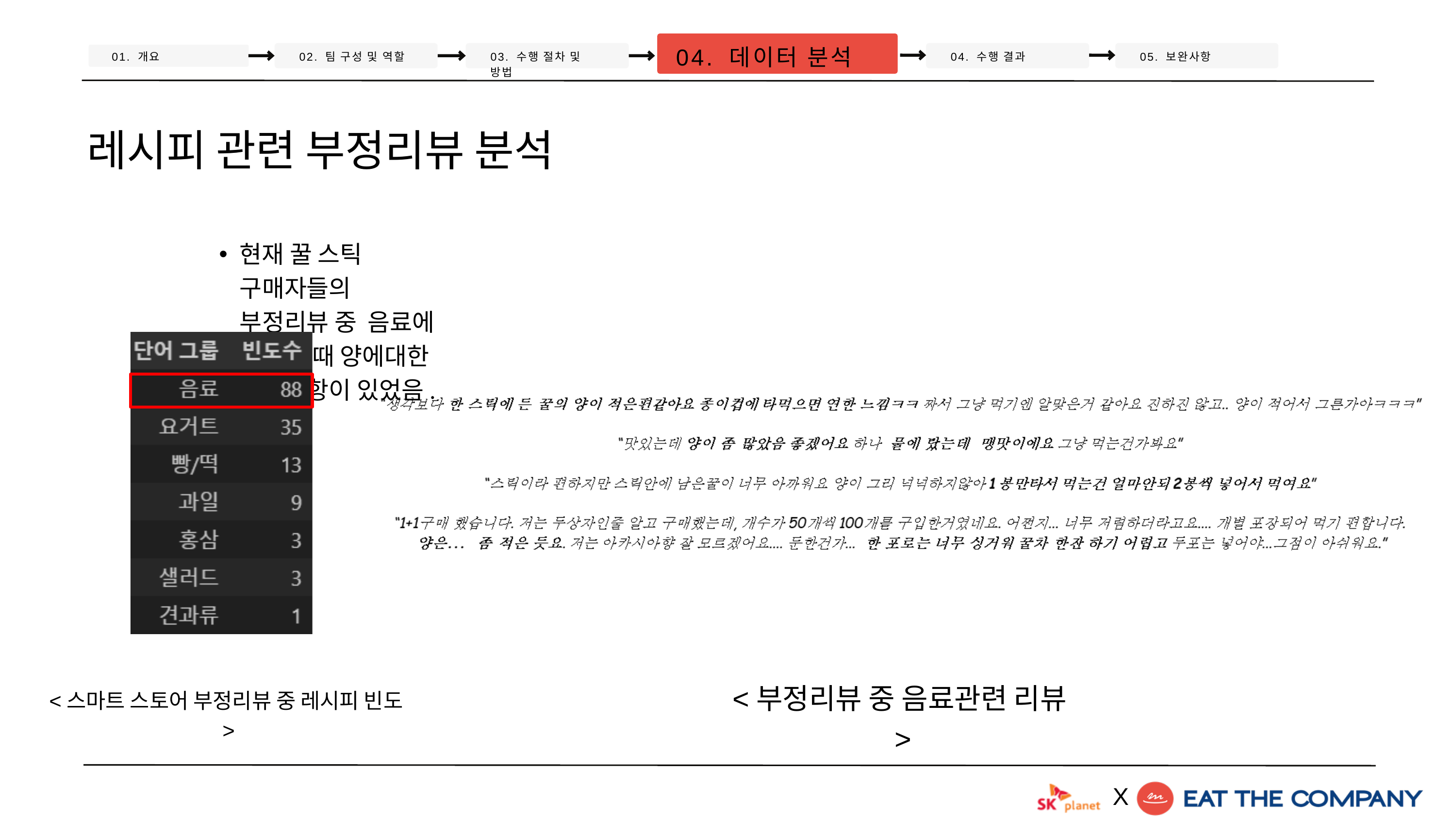

04. 데이터 분석

01. 개요

02. 팀 구성 및 역할

03. 수행 절차 및 방법

04. 수행 결과

05. 보완사항

레시피 관련 부정리뷰 분석

현재 꿀 스틱 구매자들의 부정리뷰 중  음료에 타먹을 때 양에대한 불편사항이 있었음.

<부정리뷰 중 음료관련 리뷰>
<스마트 스토어 부정리뷰 중 레시피 빈도>

X